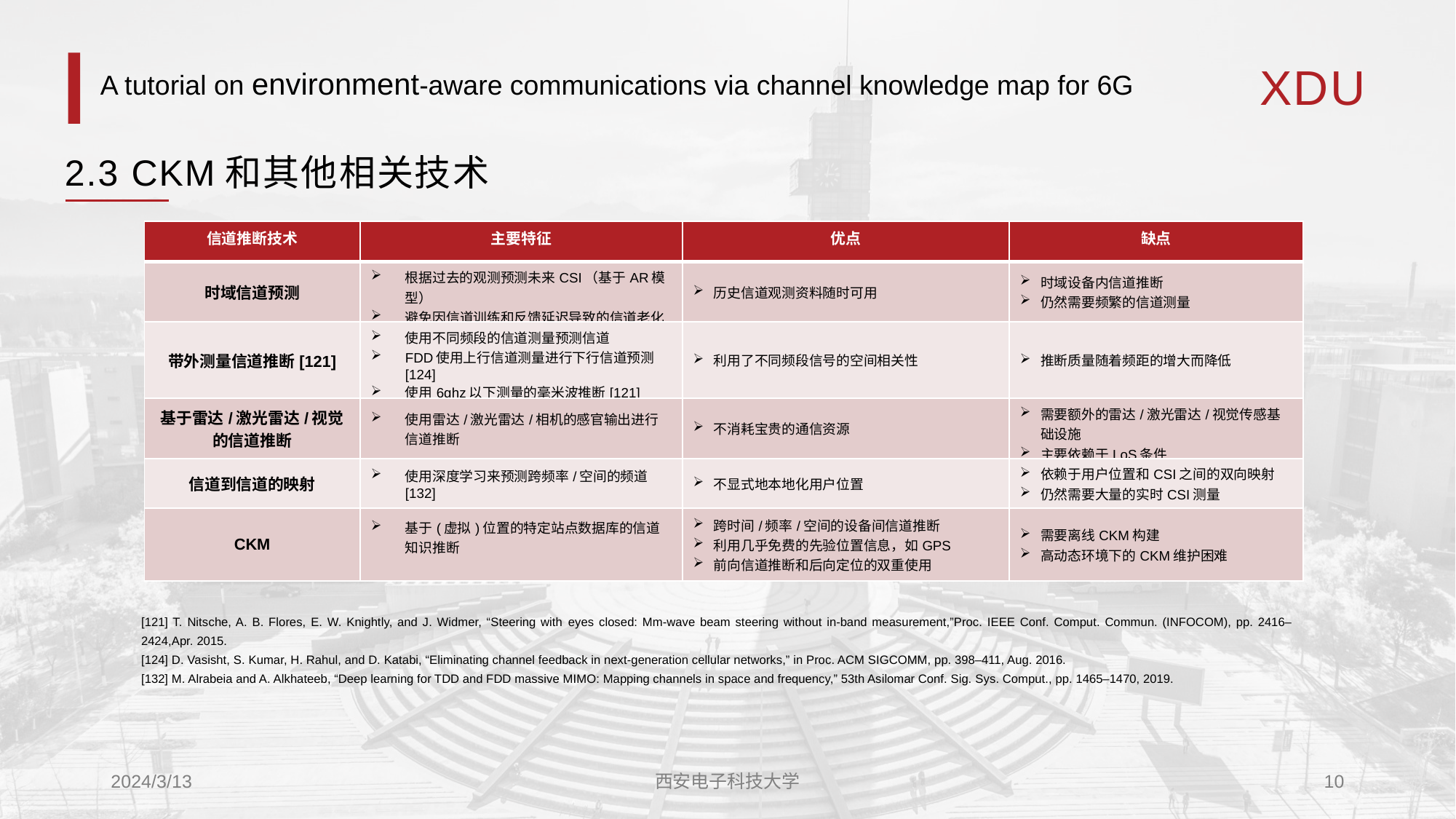

# A tutorial on environment-aware communications via channel knowledge map for 6G
2.3 CKM和其他相关技术
| 信道推断技术 | 主要特征 | 优点 | 缺点 |
| --- | --- | --- | --- |
| 时域信道预测 | 根据过去的观测预测未来CSI（基于AR模型） 避免因信道训练和反馈延迟导致的信道老化 | 历史信道观测资料随时可用 | 时域设备内信道推断 仍然需要频繁的信道测量 |
| 带外测量信道推断[121] | 使用不同频段的信道测量预测信道 FDD使用上行信道测量进行下行信道预测[124] 使用6ghz以下测量的毫米波推断[121] | 利用了不同频段信号的空间相关性 | 推断质量随着频距的增大而降低 |
| 基于雷达/激光雷达/视觉的信道推断 | 使用雷达/激光雷达/相机的感官输出进行信道推断 | 不消耗宝贵的通信资源 | 需要额外的雷达/激光雷达/视觉传感基础设施 主要依赖于LoS条件 |
| 信道到信道的映射 | 使用深度学习来预测跨频率/空间的频道[132] | 不显式地本地化用户位置 | 依赖于用户位置和CSI之间的双向映射 仍然需要大量的实时CSI测量 |
| CKM | 基于(虚拟)位置的特定站点数据库的信道知识推断 | 跨时间/频率/空间的设备间信道推断 利用几乎免费的先验位置信息，如GPS 前向信道推断和后向定位的双重使用 | 需要离线CKM构建 高动态环境下的CKM维护困难 |
[121] T. Nitsche, A. B. Flores, E. W. Knightly, and J. Widmer, “Steering with eyes closed: Mm-wave beam steering without in-band measurement,”Proc. IEEE Conf. Comput. Commun. (INFOCOM), pp. 2416–2424,Apr. 2015.
[124] D. Vasisht, S. Kumar, H. Rahul, and D. Katabi, “Eliminating channel feedback in next-generation cellular networks,” in Proc. ACM SIGCOMM, pp. 398–411, Aug. 2016.
[132] M. Alrabeia and A. Alkhateeb, “Deep learning for TDD and FDD massive MIMO: Mapping channels in space and frequency,” 53th Asilomar Conf. Sig. Sys. Comput., pp. 1465–1470, 2019.
2024/3/13
西安电子科技大学
10